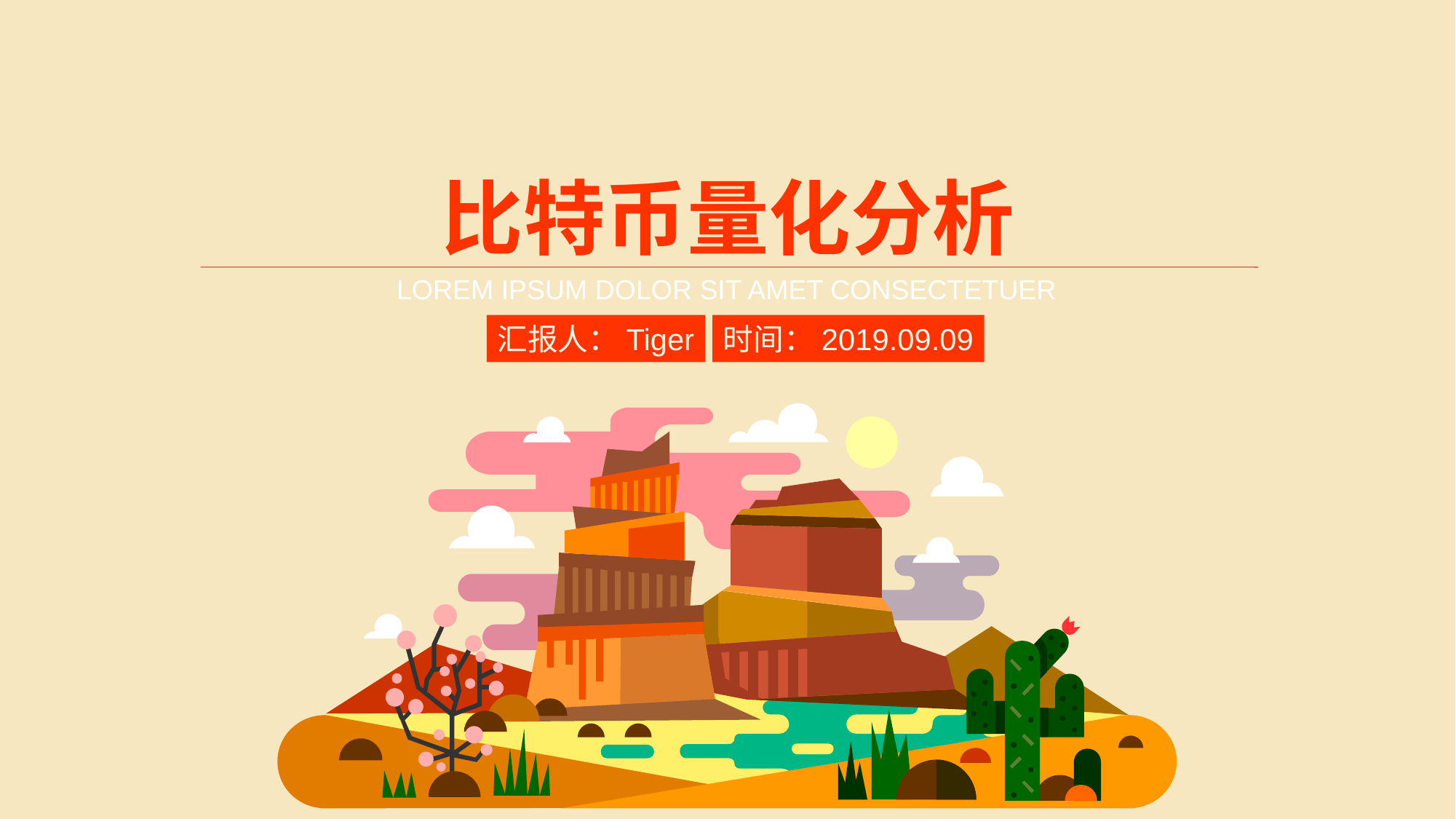

比特币量化分析

LOREM IPSUM DOLOR SIT AMET CONSECTETUER
汇报人：Tiger
时间：2019.09.09